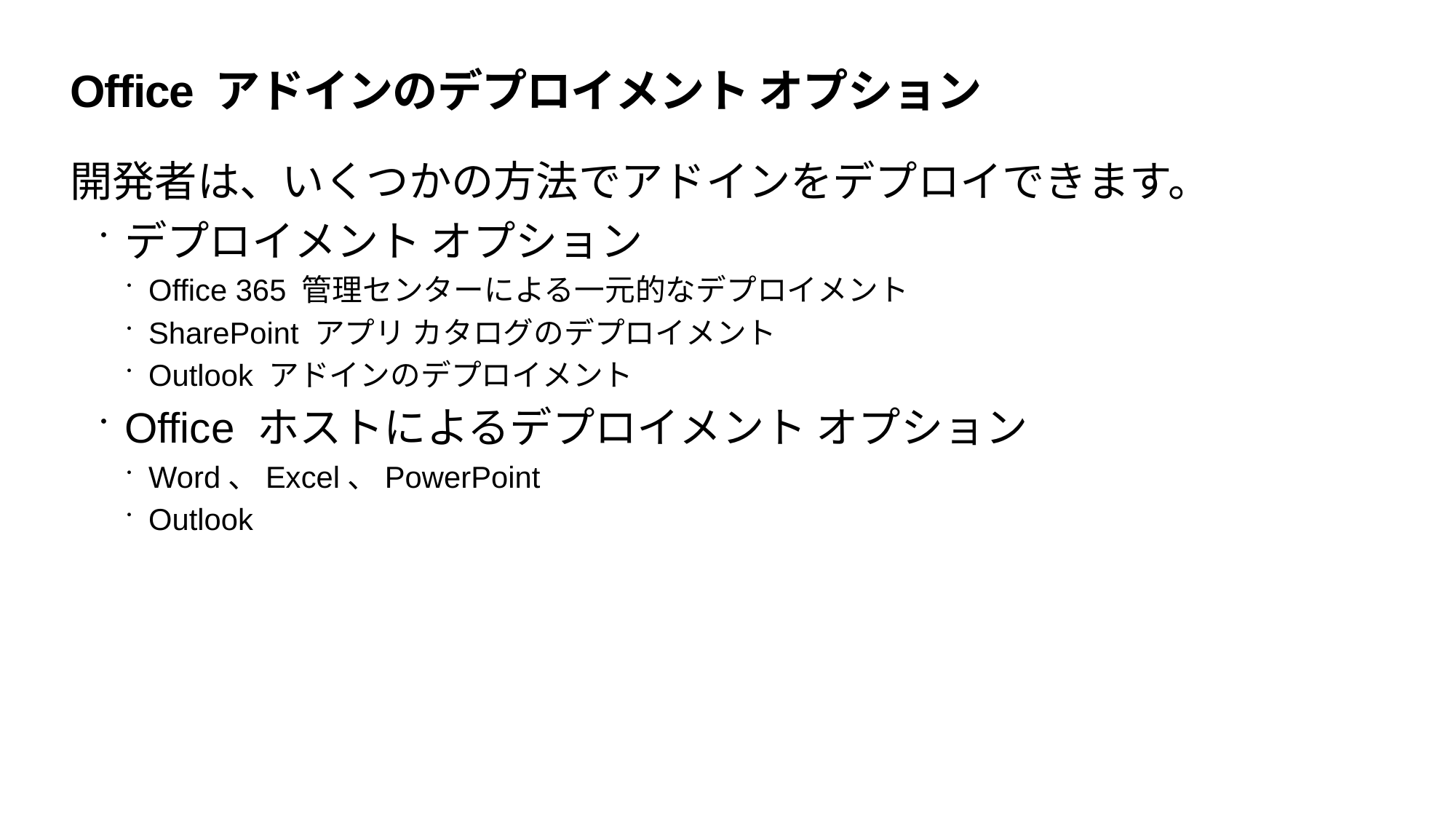

# Office アドインのデプロイメント オプション
開発者は、いくつかの方法でアドインをデプロイできます。
デプロイメント オプション
Office 365 管理センターによる一元的なデプロイメント
SharePoint アプリ カタログのデプロイメント
Outlook アドインのデプロイメント
Office ホストによるデプロイメント オプション
Word、Excel、PowerPoint
Outlook